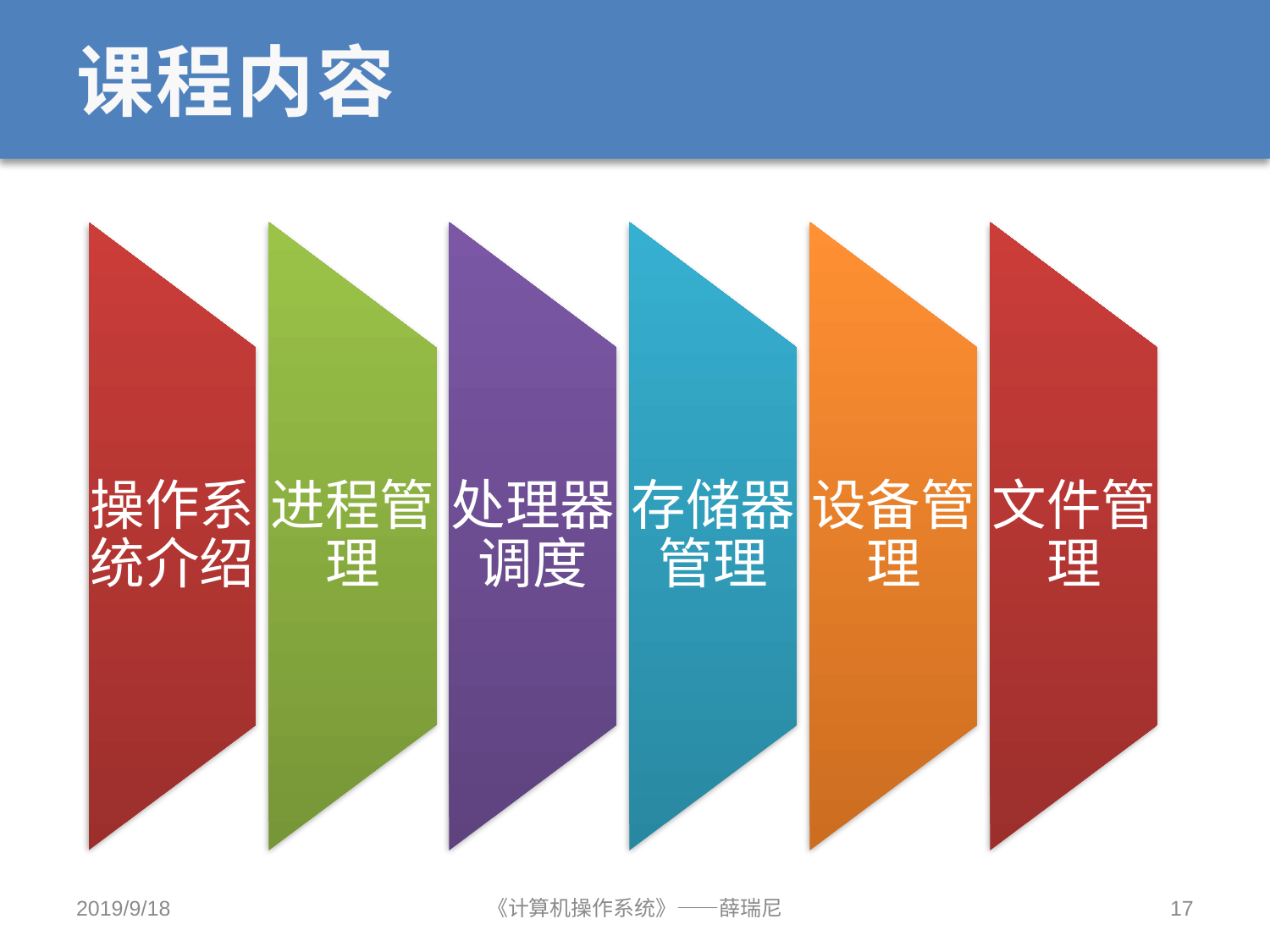

# 课程内容
操作系统介绍
进程管理
处理器调度
存储器管理
设备管理
文件管理
2019/9/18
《计算机操作系统》——薛瑞尼
17